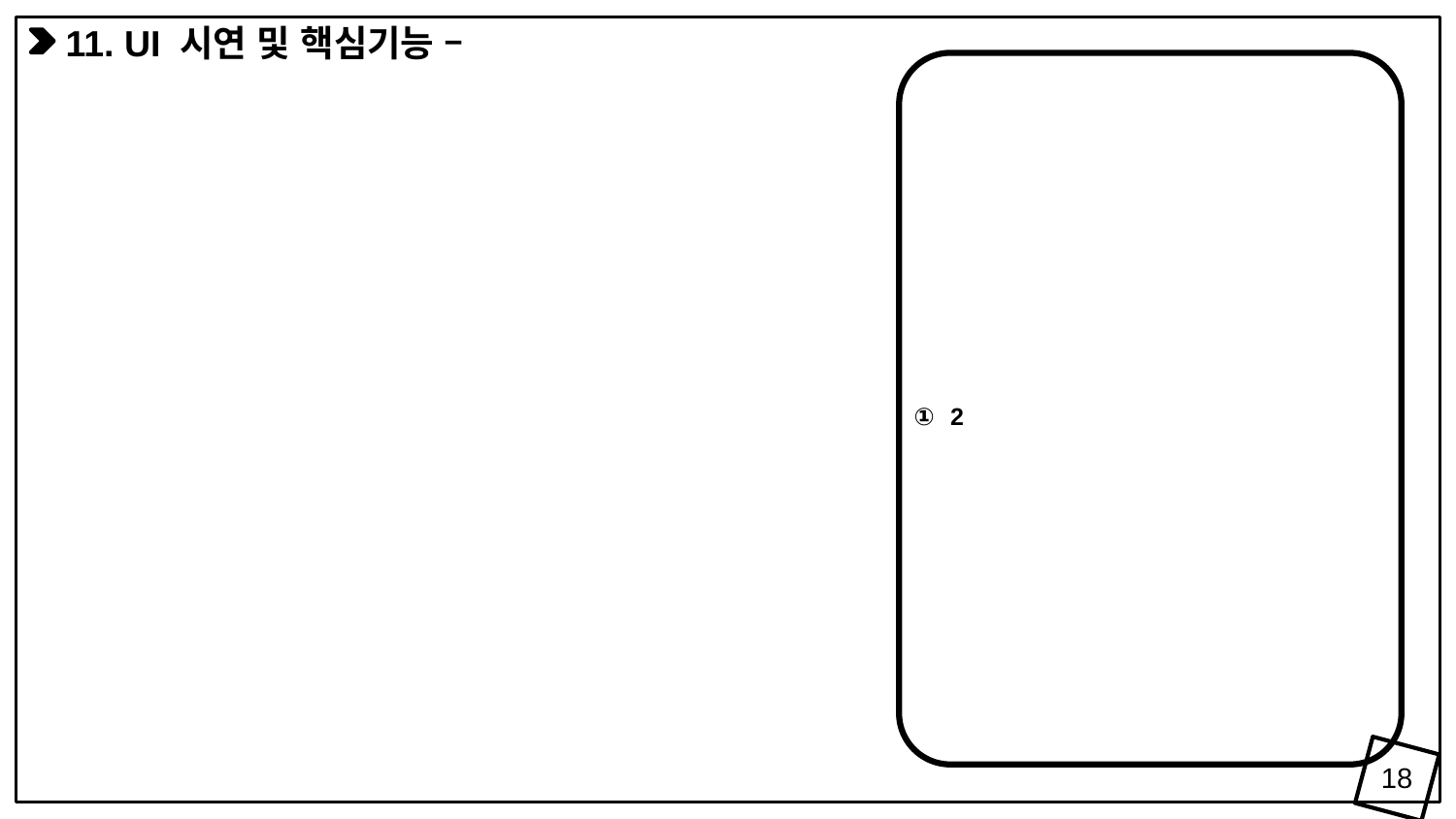

11. UI 시연 및 핵심기능 –

2

①
②
③
④
⑤
⑥
⑦

18